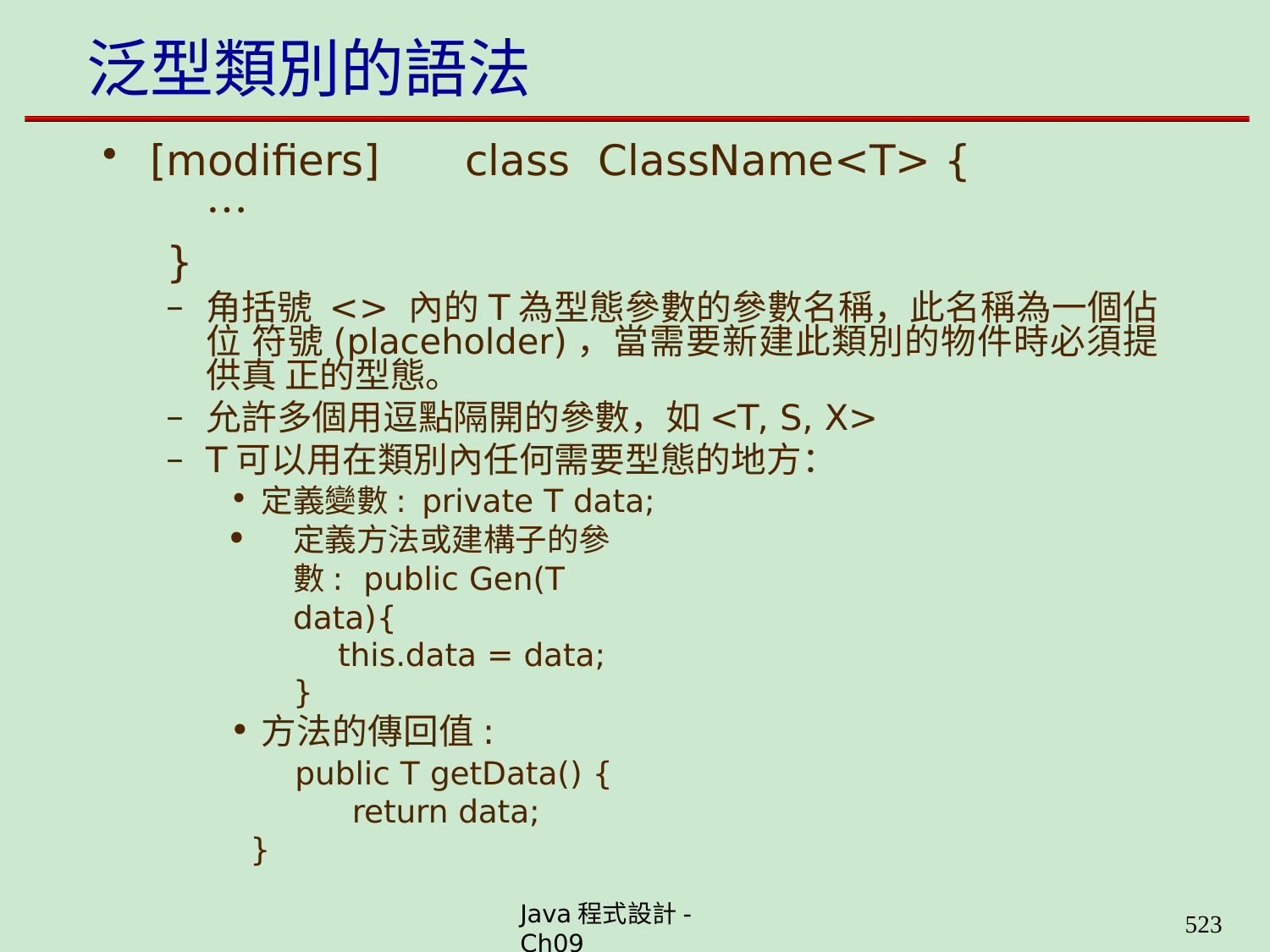

# 泛型類別的語法
[modifiers]	class	ClassName<T> {
…
}
角括號 <> 內的T為型態參數的參數名稱，此名稱為一個佔位 符號(placeholder)，當需要新建此類別的物件時必須提供真 正的型態。
允許多個用逗點隔開的參數，如<T, S, X>
T可以用在類別內任何需要型態的地方：
定義變數:	private T data;
定義方法或建構子的參數:  public Gen(T data){
this.data = data;
}
方法的傳回值:
public T getData() {  return data;
}
Java程式設計-Ch09
523